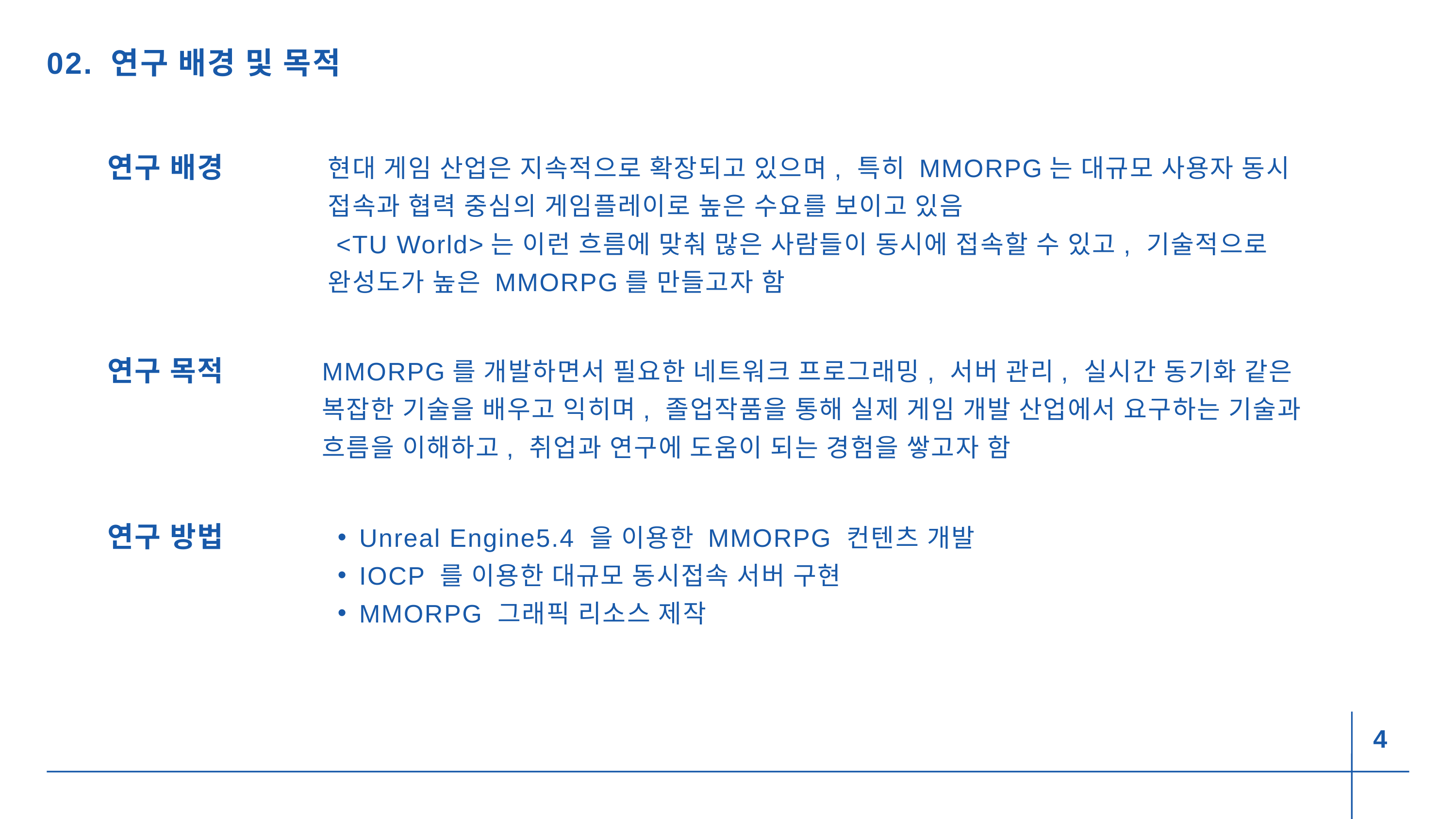

02. 연구 배경 및 목적
현대 게임 산업은 지속적으로 확장되고 있으며, 특히 MMORPG는 대규모 사용자 동시 접속과 협력 중심의 게임플레이로 높은 수요를 보이고 있음
 <TU World>는 이런 흐름에 맞춰 많은 사람들이 동시에 접속할 수 있고, 기술적으로 완성도가 높은 MMORPG를 만들고자 함
연구 배경
MMORPG를 개발하면서 필요한 네트워크 프로그래밍, 서버 관리, 실시간 동기화 같은 복잡한 기술을 배우고 익히며, 졸업작품을 통해 실제 게임 개발 산업에서 요구하는 기술과 흐름을 이해하고, 취업과 연구에 도움이 되는 경험을 쌓고자 함
연구 목적
Unreal Engine5.4 을 이용한 MMORPG 컨텐츠 개발
IOCP 를 이용한 대규모 동시접속 서버 구현
MMORPG 그래픽 리소스 제작
연구 방법

4